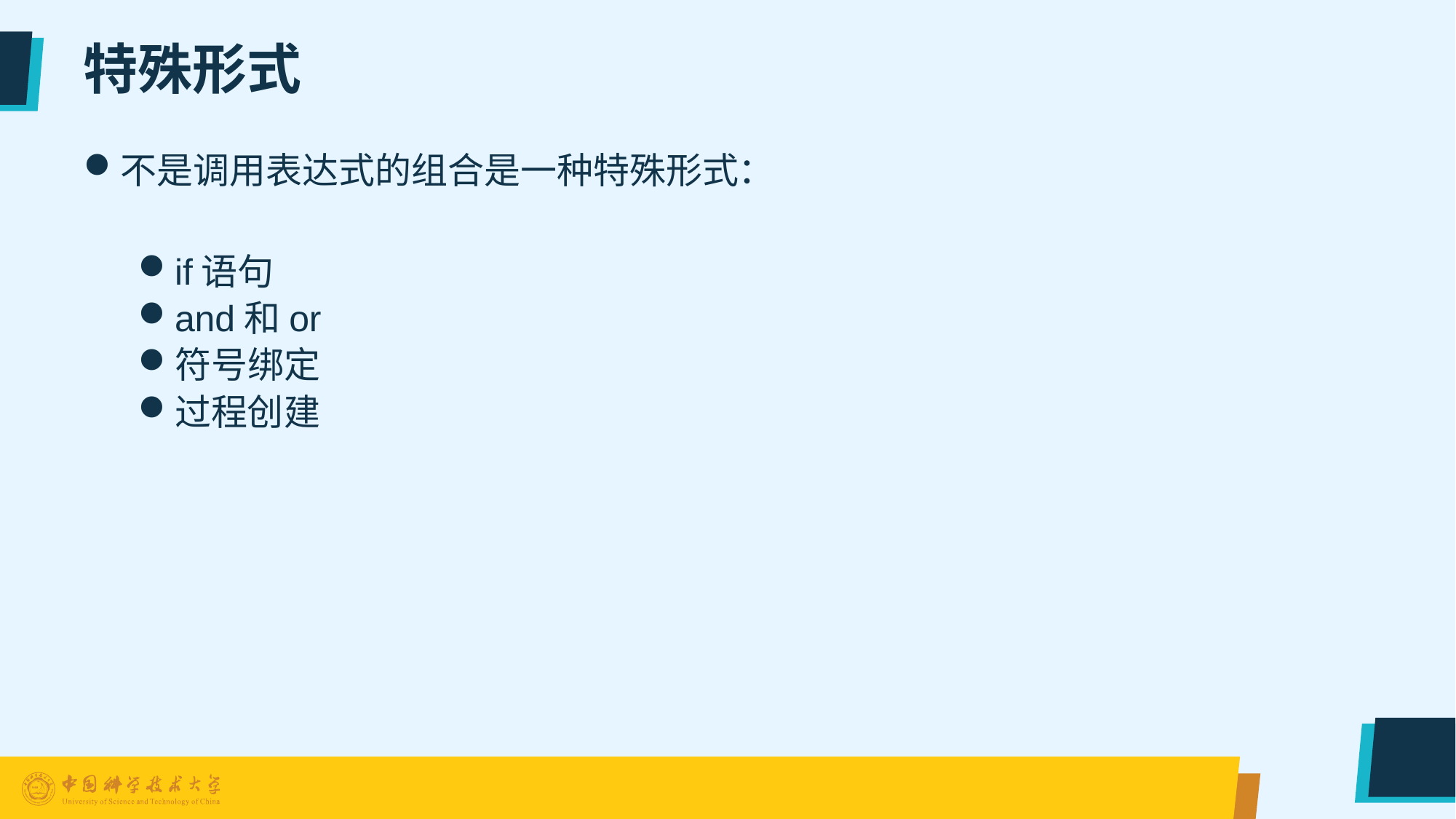

# 特殊形式
不是调用表达式的组合是一种特殊形式：

if语句
and和or
符号绑定
过程创建